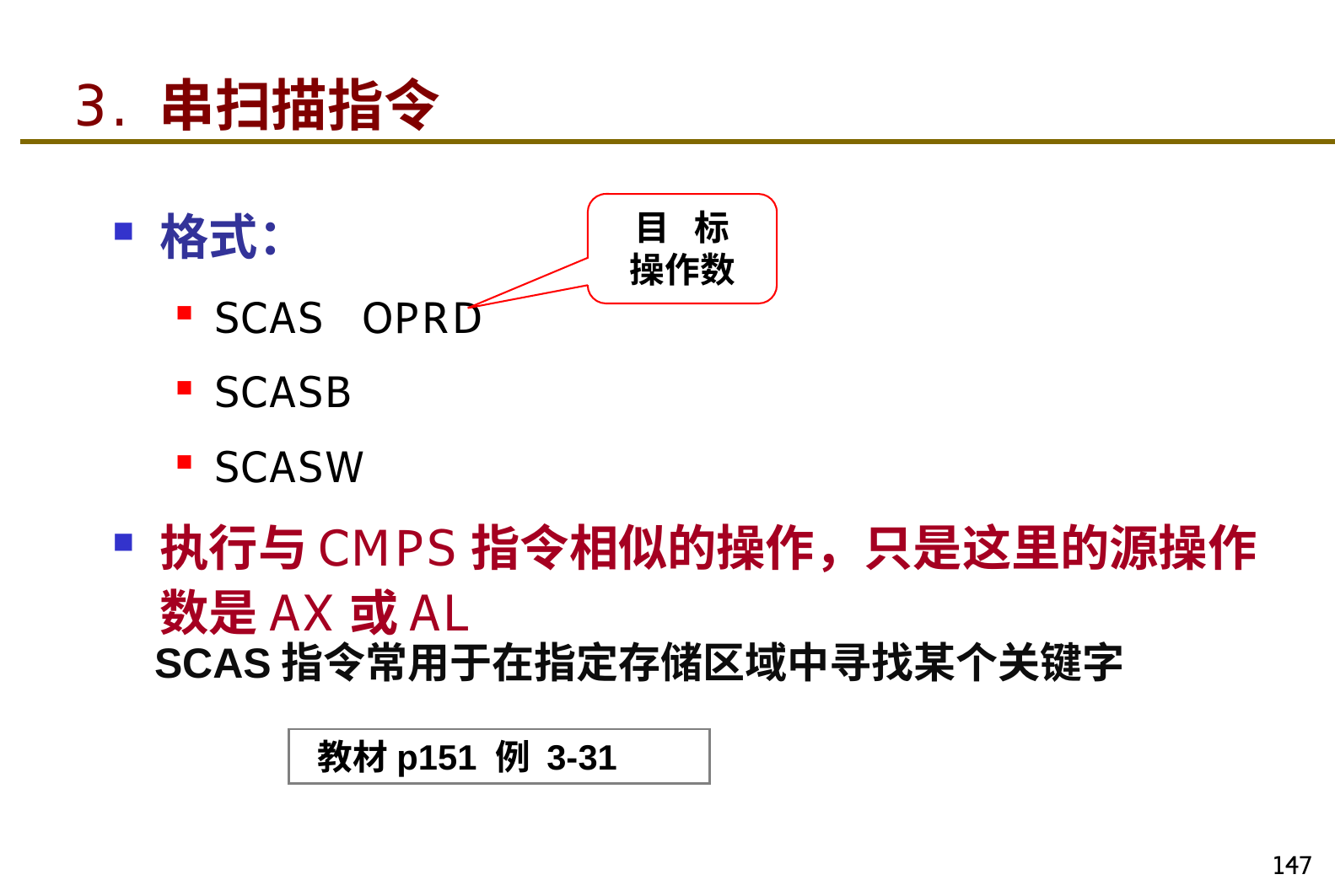

# 3. 串扫描指令
目   标
操作数
格式：
SCAS   OPRD
SCASB
SCASW
执行与CMPS指令相似的操作，只是这里的源操作数是AX或AL
SCAS指令常用于在指定存储区域中寻找某个关键字
 教材p151 例 3-31
147